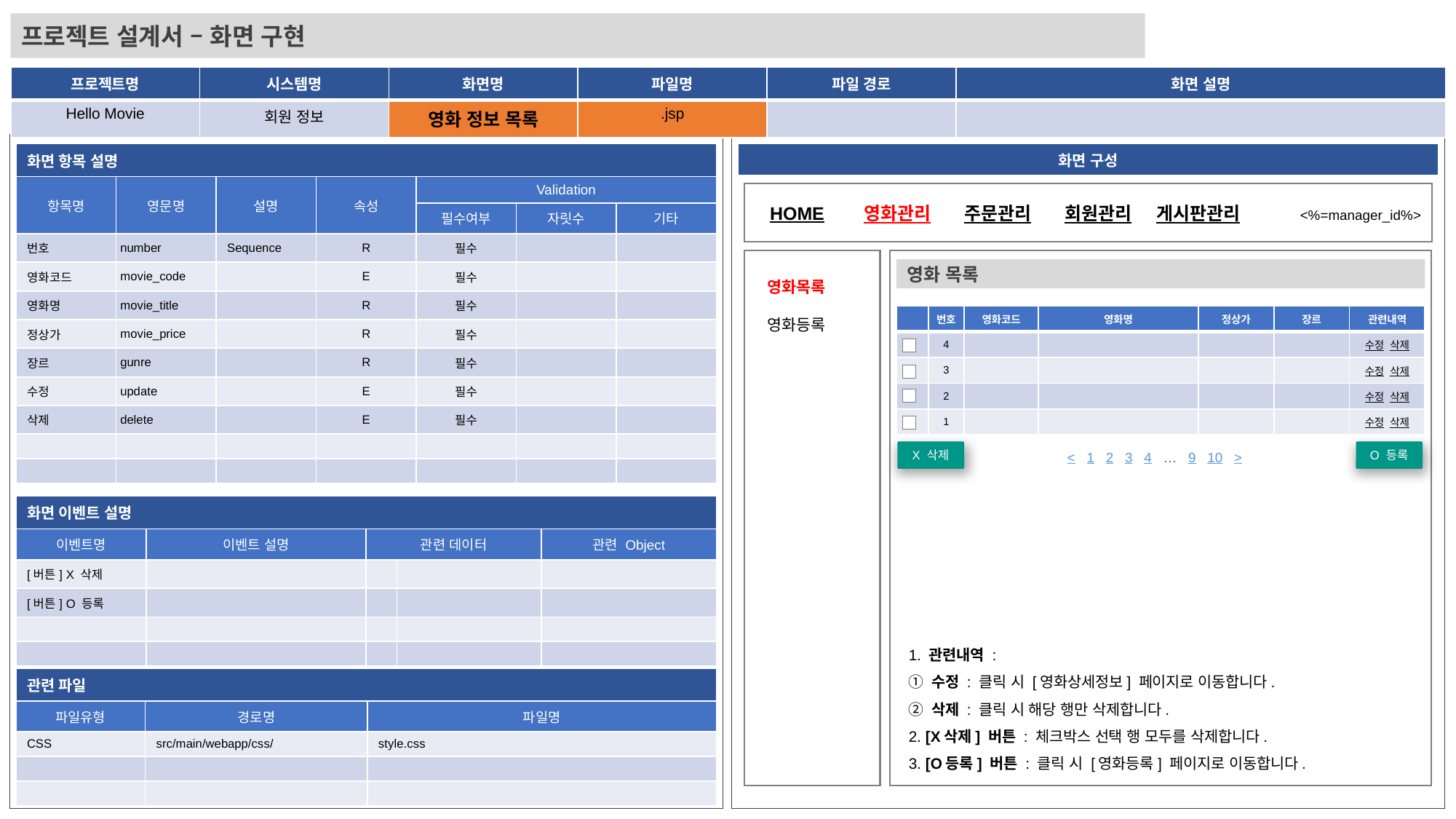

프로젝트 설계서 – 화면 구현
| 프로젝트명 | 시스템명 | 화면명 | 파일명 | 파일 경로 | 화면 설명 |
| --- | --- | --- | --- | --- | --- |
| Hello Movie | 회원 정보 | 영화 정보 목록 | .jsp |  |  |

| 화면 항목 설명 |  |  |  |  |  |  |
| --- | --- | --- | --- | --- | --- | --- |
| 항목명 | 영문명 | 설명 | 속성 | Validation |  |  |
|  |  |  |  | 필수여부 | 자릿수 | 기타 |
| 번호 | number | Sequence | R | 필수 |  |  |
| 영화코드 | movie\_code |  | E | 필수 |  |  |
| 영화명 | movie\_title |  | R | 필수 |  |  |
| 정상가 | movie\_price |  | R | 필수 |  |  |
| 장르 | gunre |  | R | 필수 |  |  |
| 수정 | update |  | E | 필수 |  |  |
| 삭제 | delete |  | E | 필수 |  |  |
|  |  |  |  |  |  |  |
|  |  |  |  |  |  |  |
| 화면 구성 |
| --- |

HOME
영화관리
주문관리
회원관리
게시판관리
<%=manager_id%>

영화 목록
영화목록

영화등록
|  | 번호 | 영화코드 | 영화명 | 정상가 | 장르 | 관련내역 |
| --- | --- | --- | --- | --- | --- | --- |
|  | 4 |  |  |  |  | 수정 삭제 |
|  | 3 |  |  |  |  | 수정 삭제 |
|  | 2 |  |  |  |  | 수정 삭제 |
|  | 1 |  |  |  |  | 수정 삭제 |

X 삭제
O 등록
<   1   2   3   4   …   9   10   >
| 화면 이벤트 설명 |  |  |  |  |
| --- | --- | --- | --- | --- |
| 이벤트명 | 이벤트 설명 | 관련 데이터 |  | 관련 Object |
| [버튼] X 삭제 |  |  |  |  |
| [버튼] O 등록 |  |  |  |  |
|  |  |  |  |  |
|  |  |  |  |  |
1. 관련내역 :
① 수정 : 클릭 시 [영화상세정보] 페이지로 이동합니다.
② 삭제 : 클릭 시 해당 행만 삭제합니다.
2. [X삭제] 버튼 : 체크박스 선택 행 모두를 삭제합니다.
3. [O등록] 버튼 : 클릭 시 [영화등록] 페이지로 이동합니다.
| 관련 파일 |  |  |
| --- | --- | --- |
| 파일유형 | 경로명 | 파일명 |
| CSS | src/main/webapp/css/ | style.css |
|  |  |  |
|  |  |  |